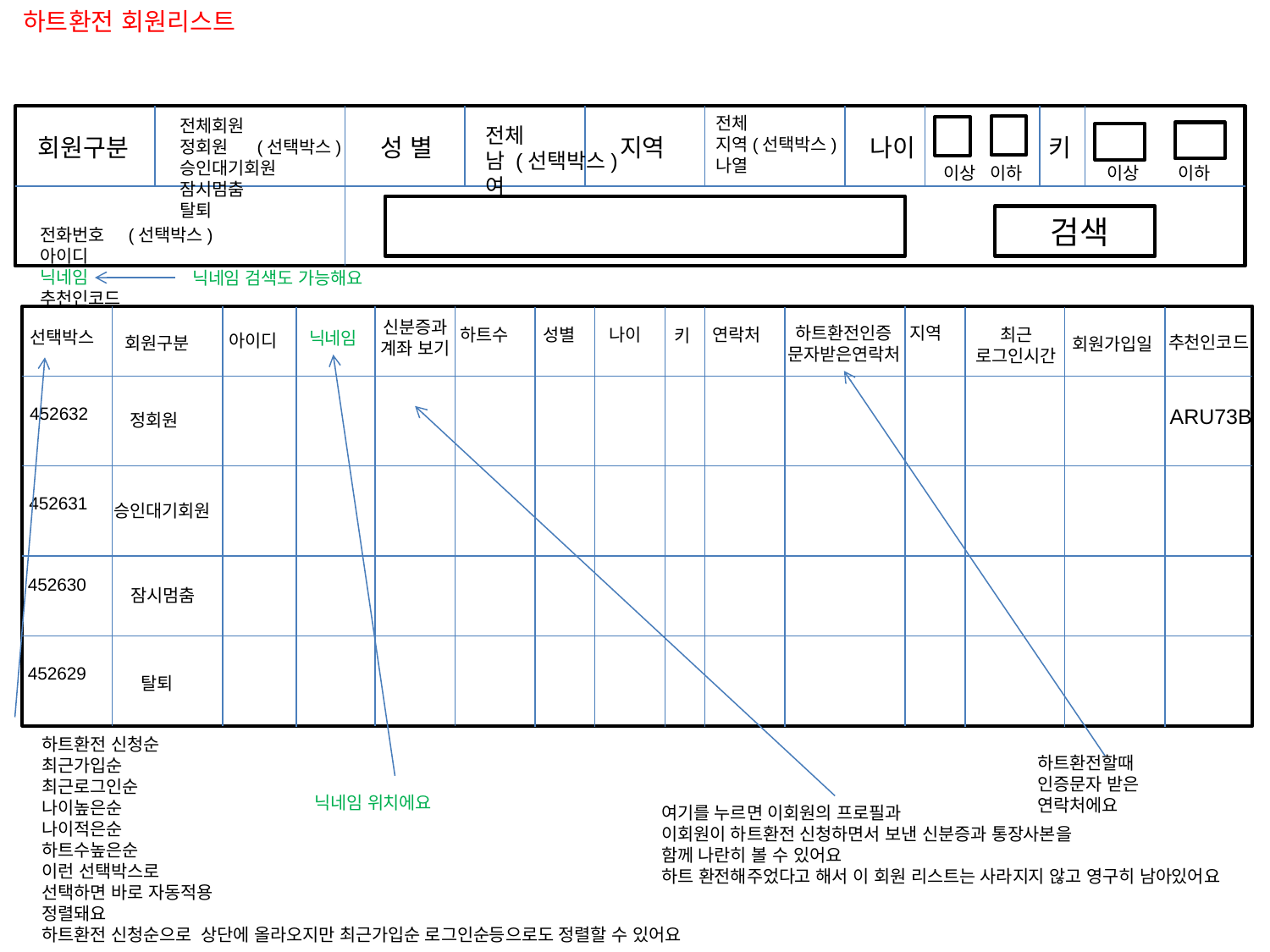

하트환전 회원리스트

전체
지역(선택박스)
나열
전체회원
정회원     (선택박스)
승인대기회원
잠시멈춤
탈퇴
전체
남 (선택박스)
여

회원구분
성 별
지역
나이
키
이상   이하
이상        이하

검색
전화번호    (선택박스)
아이디
닉네임
추천인코드
닉네임 검색도 가능해요

신분증과
계좌 보기
하트환전인증
문자받은연락처
지역
하트수
성별
나이
연락처
최근
로그인시간
키
선택박스
닉네임
아이디
추천인코드
회원구분
회원가입일
452632
ARU73B
정회원
452631
승인대기회원
452630
잠시멈춤
452629
탈퇴
하트환전 신청순
최근가입순
최근로그인순
나이높은순
나이적은순
하트수높은순
이런 선택박스로
선택하면 바로 자동적용
정렬돼요
하트환전 신청순으로  상단에 올라오지만 최근가입순 로그인순등으로도 정렬할 수 있어요
하트환전할때 인증문자 받은 연락처에요
닉네임 위치에요
여기를 누르면 이회원의 프로필과
이회원이 하트환전 신청하면서 보낸 신분증과 통장사본을
함께 나란히 볼 수 있어요
하트 환전해주었다고 해서 이 회원 리스트는 사라지지 않고 영구히 남아있어요